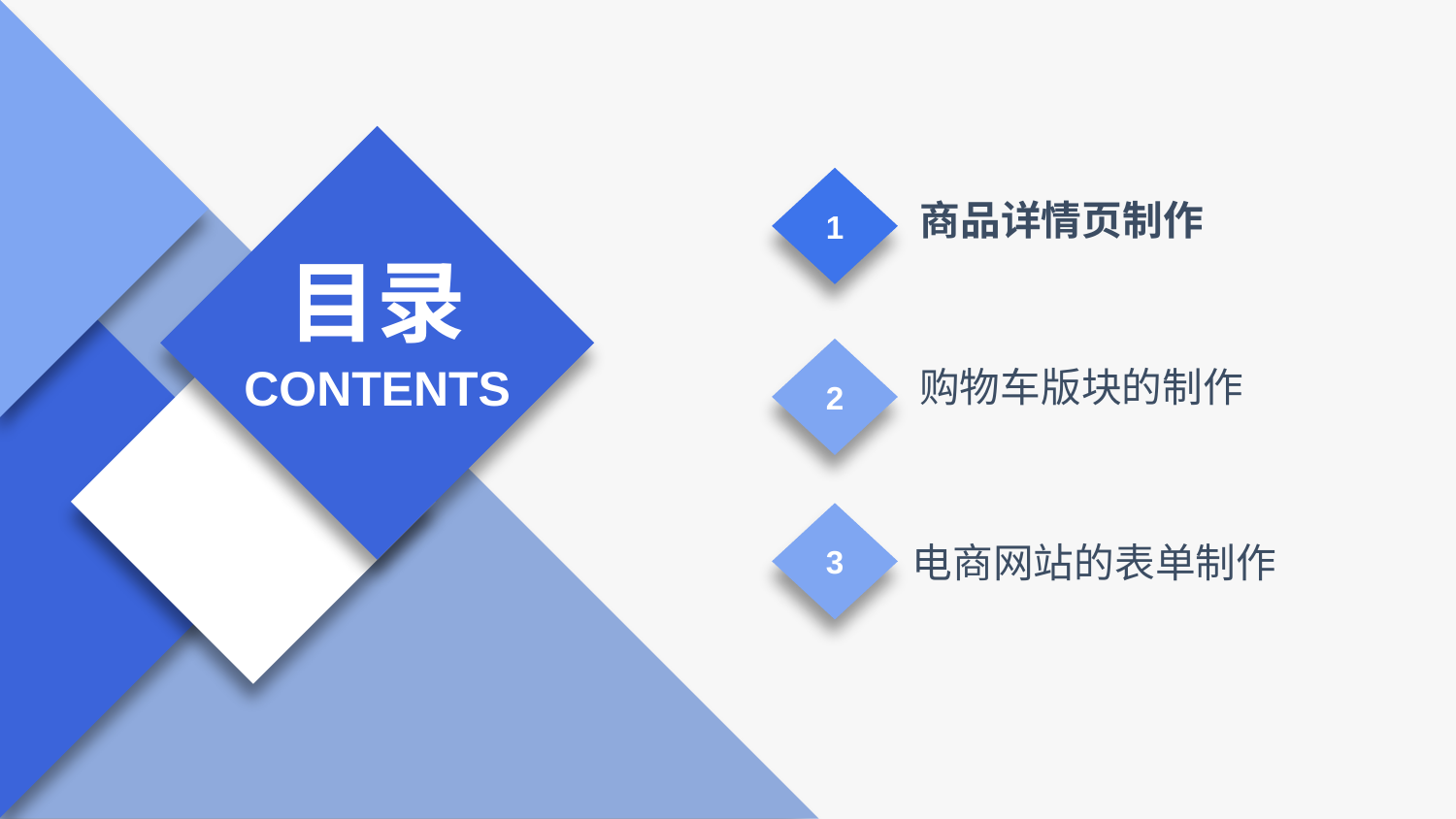

1
商品详情页制作

目录

2
CONTENTS
购物车版块的制作

3
电商网站的表单制作